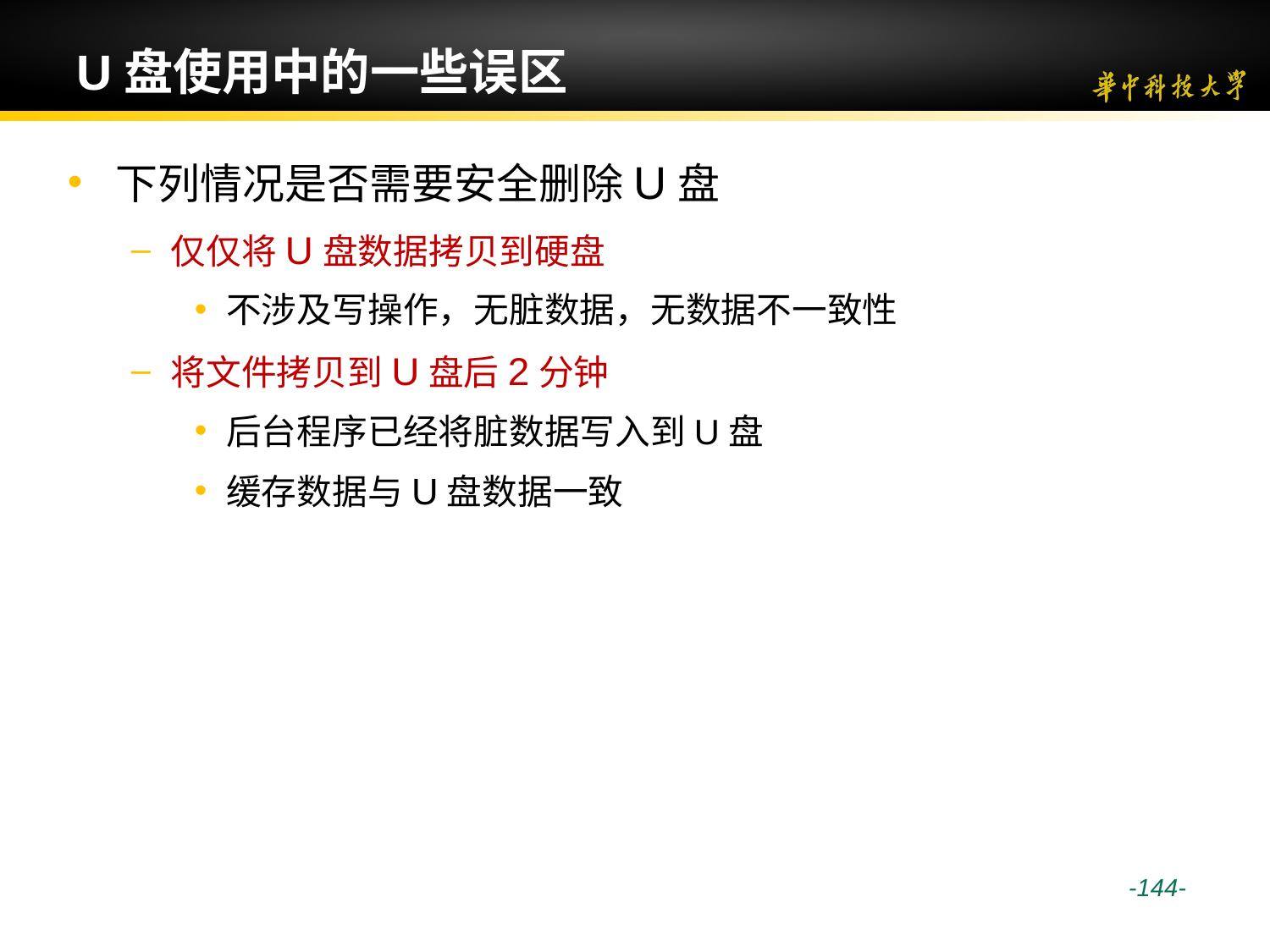

# U盘使用中的一些误区
下列情况是否需要安全删除U盘
仅仅将U盘数据拷贝到硬盘
不涉及写操作，无脏数据，无数据不一致性
将文件拷贝到U盘后2分钟
后台程序已经将脏数据写入到U盘
缓存数据与U盘数据一致

 -144-